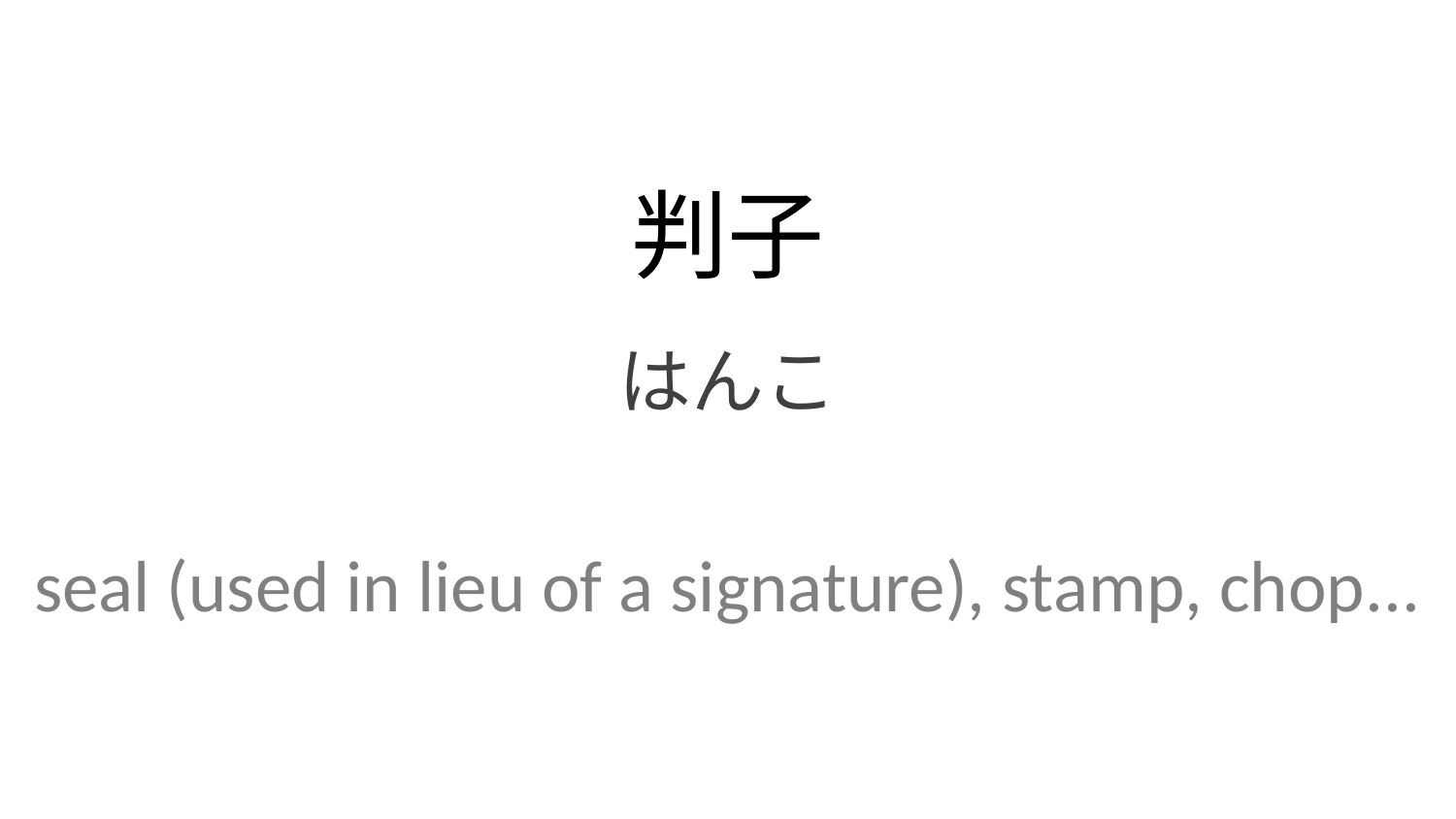

判子

はんこ
seal (used in lieu of a signature), stamp, chop...